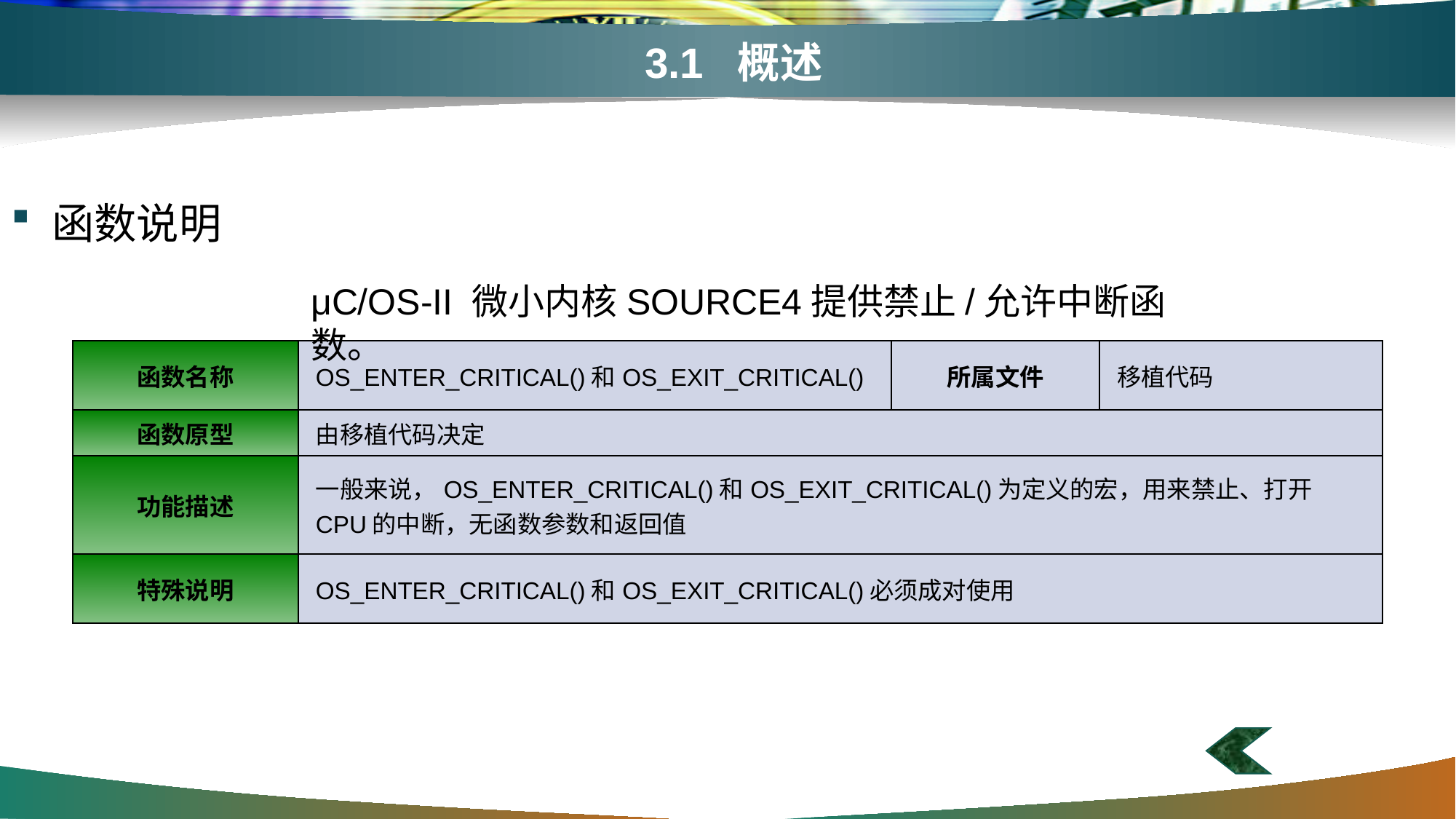

# 3.1  概述
函数说明
μC/OS-II 微小内核SOURCE4提供禁止/允许中断函数。
| 函数名称 | OS\_ENTER\_CRITICAL()和OS\_EXIT\_CRITICAL() | 所属文件 | 移植代码 |
| --- | --- | --- | --- |
| 函数原型 | 由移植代码决定 |  |  |
| 功能描述 | 一般来说，OS\_ENTER\_CRITICAL()和OS\_EXIT\_CRITICAL()为定义的宏，用来禁止、打开CPU的中断，无函数参数和返回值 |  |  |
| 特殊说明 | OS\_ENTER\_CRITICAL()和OS\_EXIT\_CRITICAL()必须成对使用 |  |  |